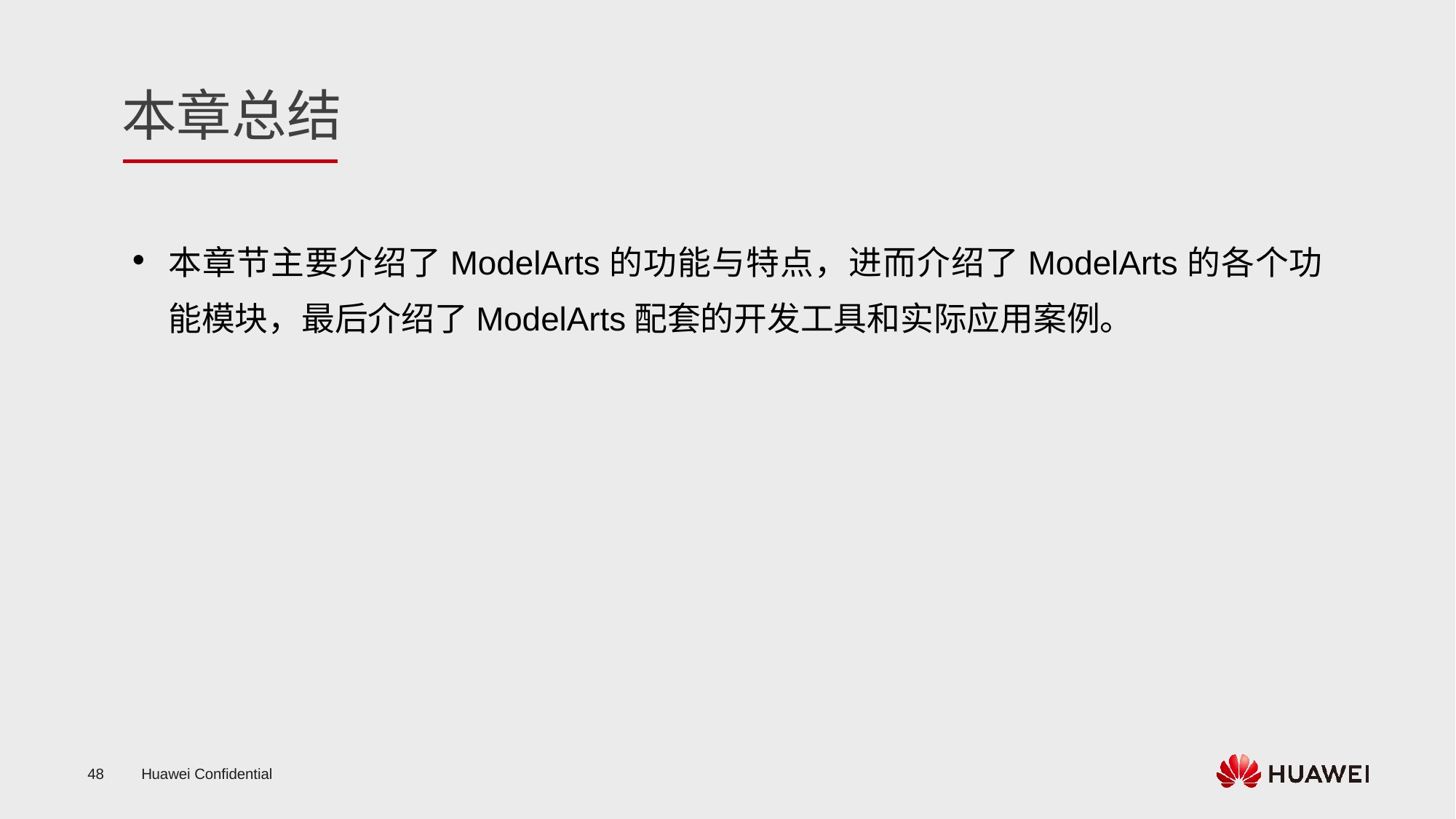

本章节主要介绍了ModelArts的功能与特点，进而介绍了ModelArts的各个功能模块，最后介绍了ModelArts配套的开发工具和实际应用案例。